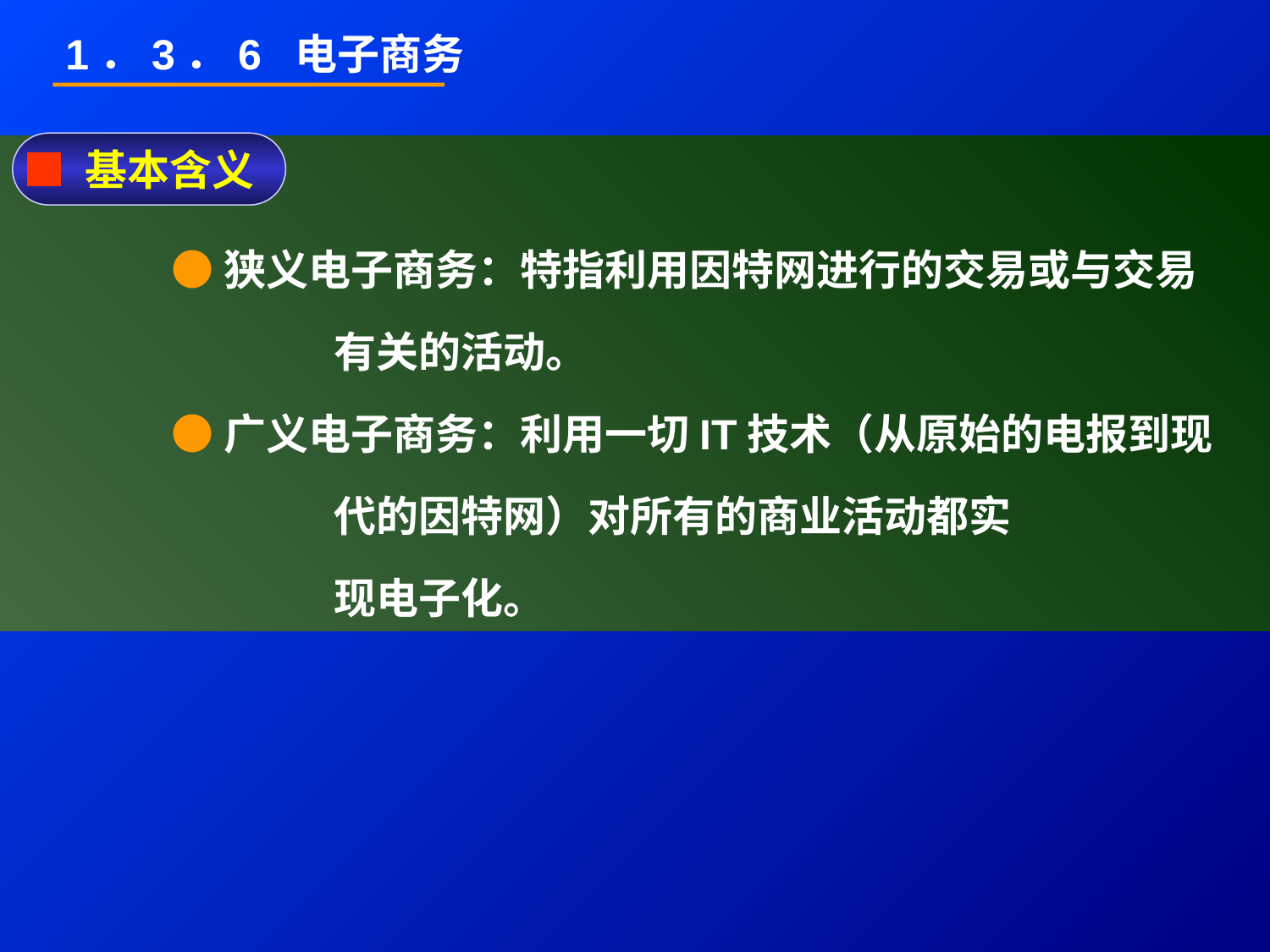

1．3．6  电子商务

■ 基本含义

●狭义电子商务：特指利用因特网进行的交易或与交易
                有关的活动。
●广义电子商务：利用一切IT技术（从原始的电报到现
                代的因特网）对所有的商业活动都实
                现电子化。